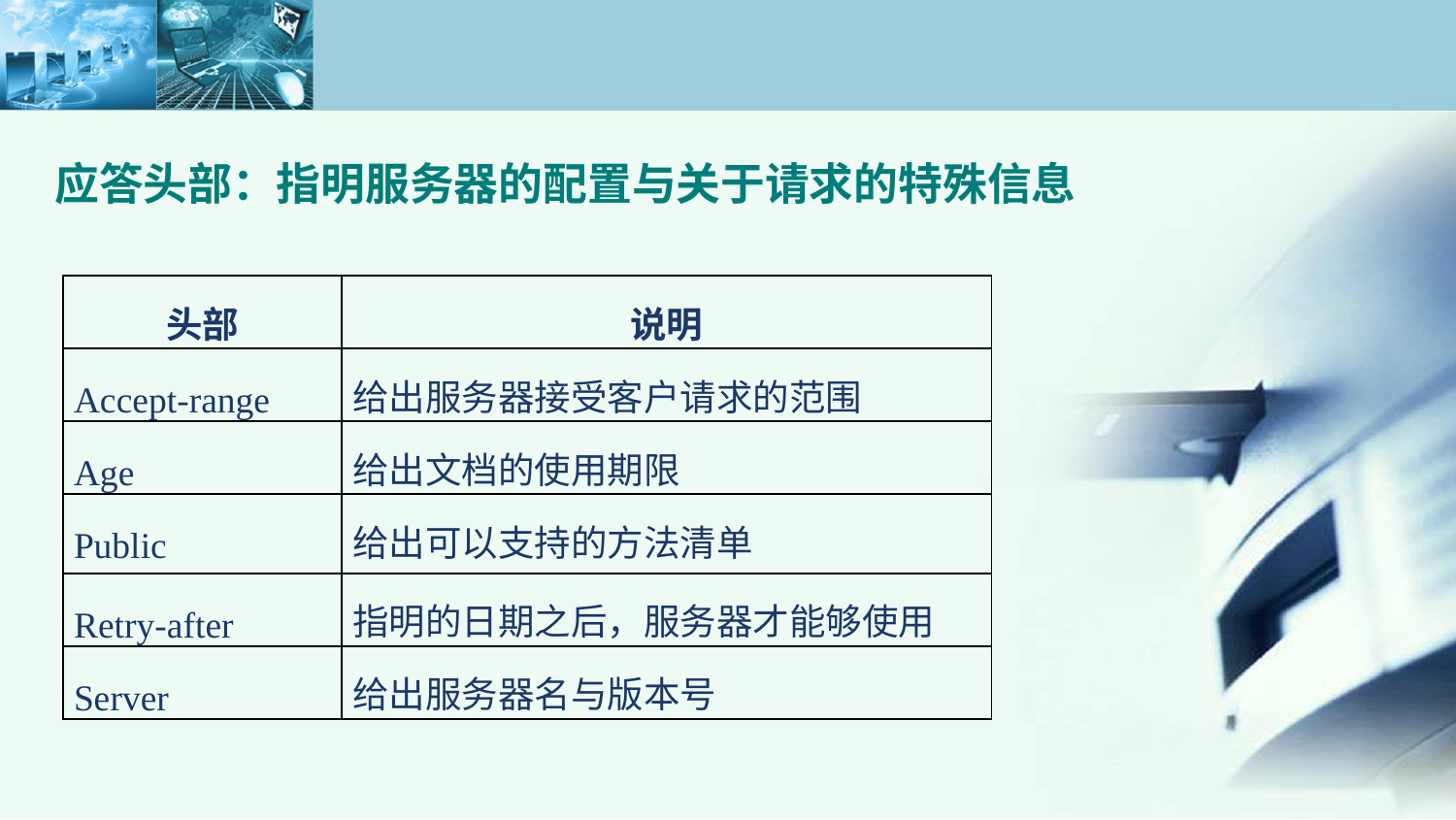

应答头部：指明服务器的配置与关于请求的特殊信息
| 头部 | 说明 |
| --- | --- |
| Accept-range | 给出服务器接受客户请求的范围 |
| Age | 给出文档的使用期限 |
| Public | 给出可以支持的方法清单 |
| Retry-after | 指明的日期之后，服务器才能够使用 |
| Server | 给出服务器名与版本号 |